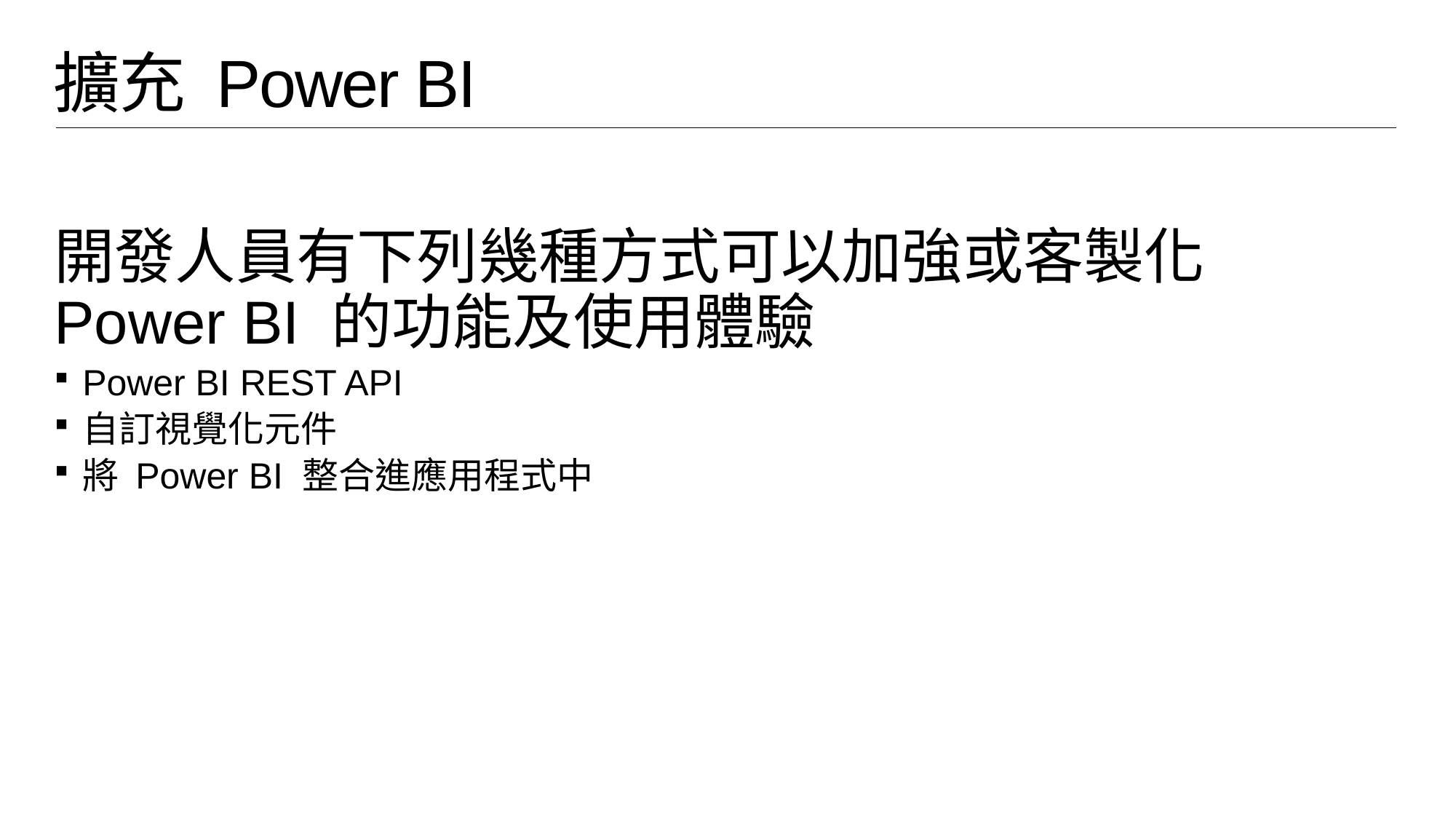

# 擴充 Power BI

開發人員有下列幾種方式可以加強或客製化 Power BI 的功能及使用體驗
Power BI REST API
自訂視覺化元件
將 Power BI 整合進應用程式中